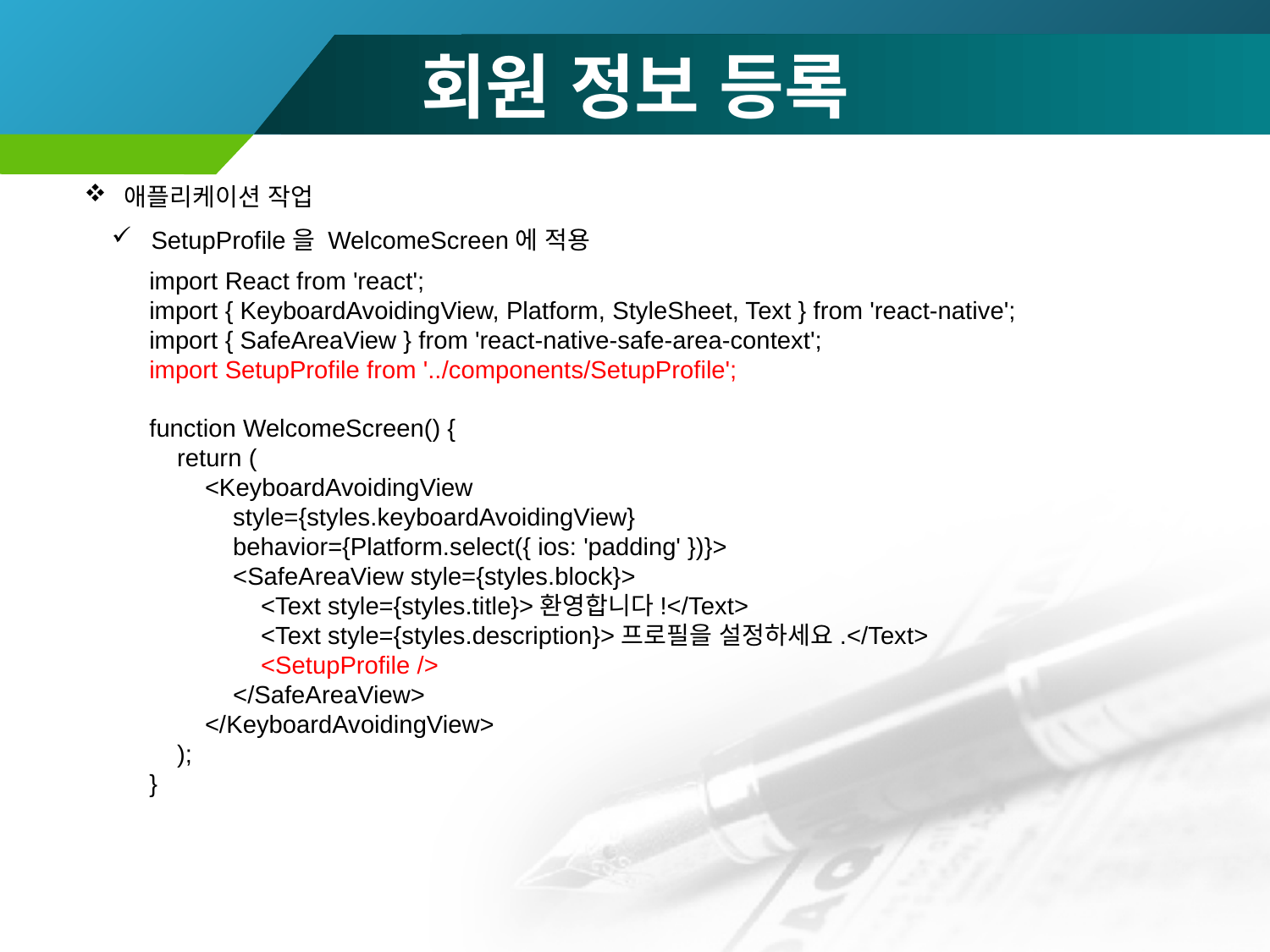

# 회원 정보 등록
애플리케이션 작업
SetupProfile을 WelcomeScreen에 적용
import React from 'react';
import { KeyboardAvoidingView, Platform, StyleSheet, Text } from 'react-native';
import { SafeAreaView } from 'react-native-safe-area-context';
import SetupProfile from '../components/SetupProfile';

function WelcomeScreen() {
    return (
        <KeyboardAvoidingView
            style={styles.keyboardAvoidingView}
            behavior={Platform.select({ ios: 'padding' })}>
            <SafeAreaView style={styles.block}>
                <Text style={styles.title}>환영합니다!</Text>
                <Text style={styles.description}>프로필을 설정하세요.</Text>
                <SetupProfile />
            </SafeAreaView>
        </KeyboardAvoidingView>
    );
}